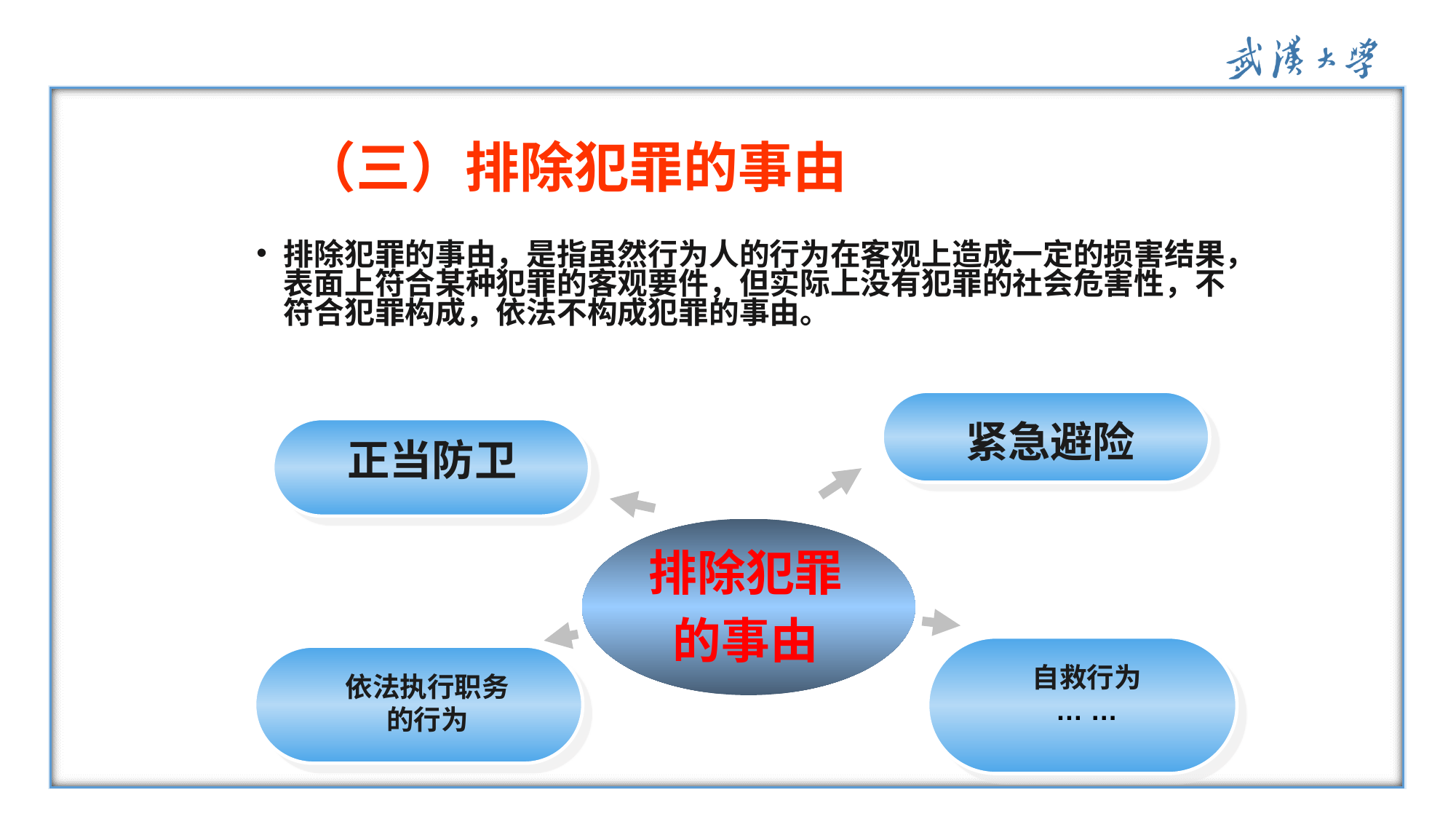

#
（三）排除犯罪的事由
排除犯罪的事由，是指虽然行为人的行为在客观上造成一定的损害结果，表面上符合某种犯罪的客观要件，但实际上没有犯罪的社会危害性，不符合犯罪构成，依法不构成犯罪的事由。

紧急避险

正当防卫

排除犯罪
的事由

自救行为
… …
依法执行职务
的行为